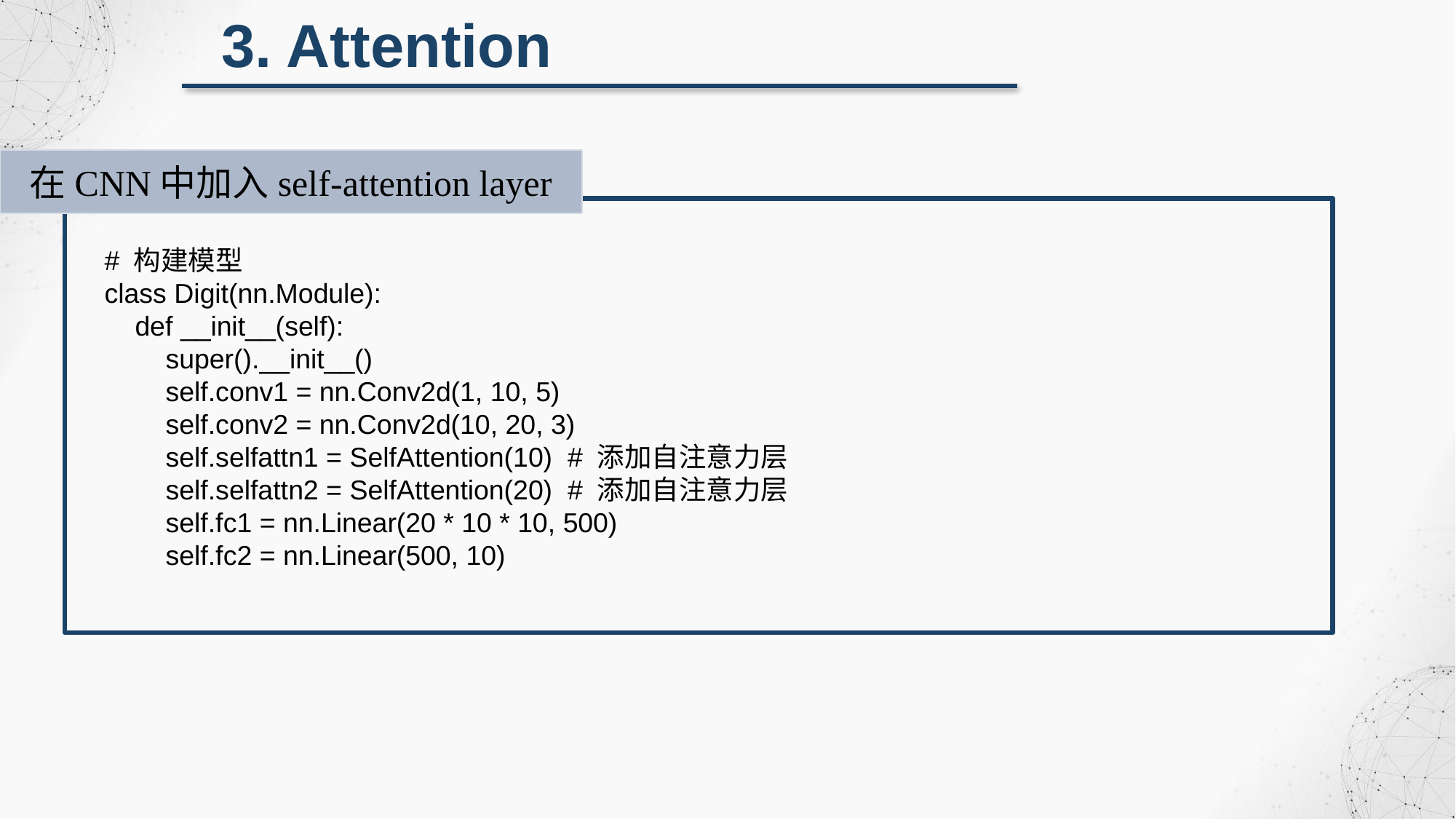

3. Attention
在CNN中加入self-attention layer

# 构建模型
class Digit(nn.Module):
    def __init__(self):
        super().__init__()
        self.conv1 = nn.Conv2d(1, 10, 5)
        self.conv2 = nn.Conv2d(10, 20, 3)
        self.selfattn1 = SelfAttention(10)  # 添加自注意力层
        self.selfattn2 = SelfAttention(20)  # 添加自注意力层
        self.fc1 = nn.Linear(20 * 10 * 10, 500)
        self.fc2 = nn.Linear(500, 10)